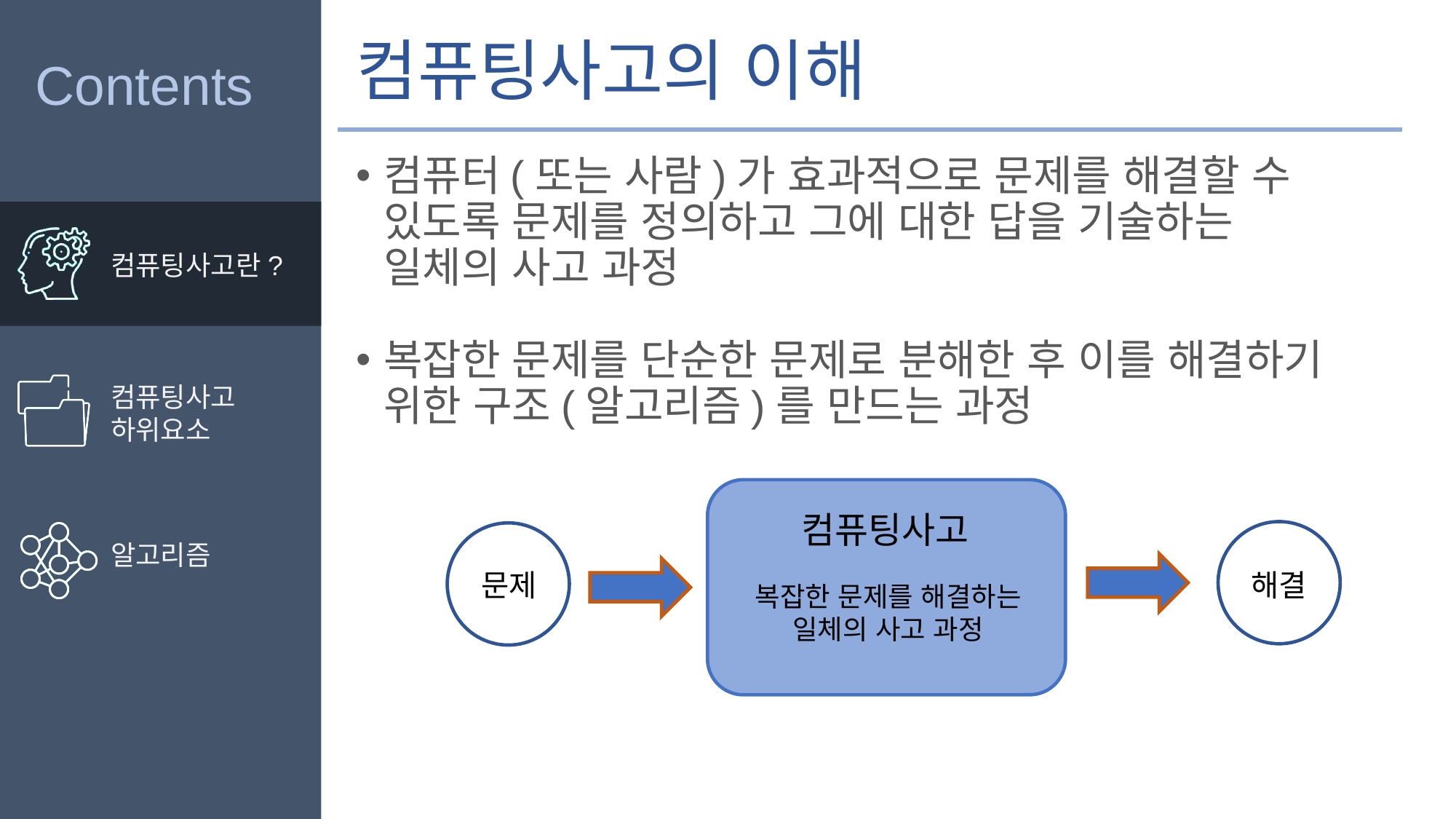

# 컴퓨팅사고의 이해
컴퓨터(또는 사람)가 효과적으로 문제를 해결할 수 있도록 문제를 정의하고 그에 대한 답을 기술하는 일체의 사고 과정

복잡한 문제를 단순한 문제로 분해한 후 이를 해결하기 위한 구조(알고리즘)를 만드는 과정

컴퓨팅사고

문제
해결
복잡한 문제를 해결하는
일체의 사고 과정